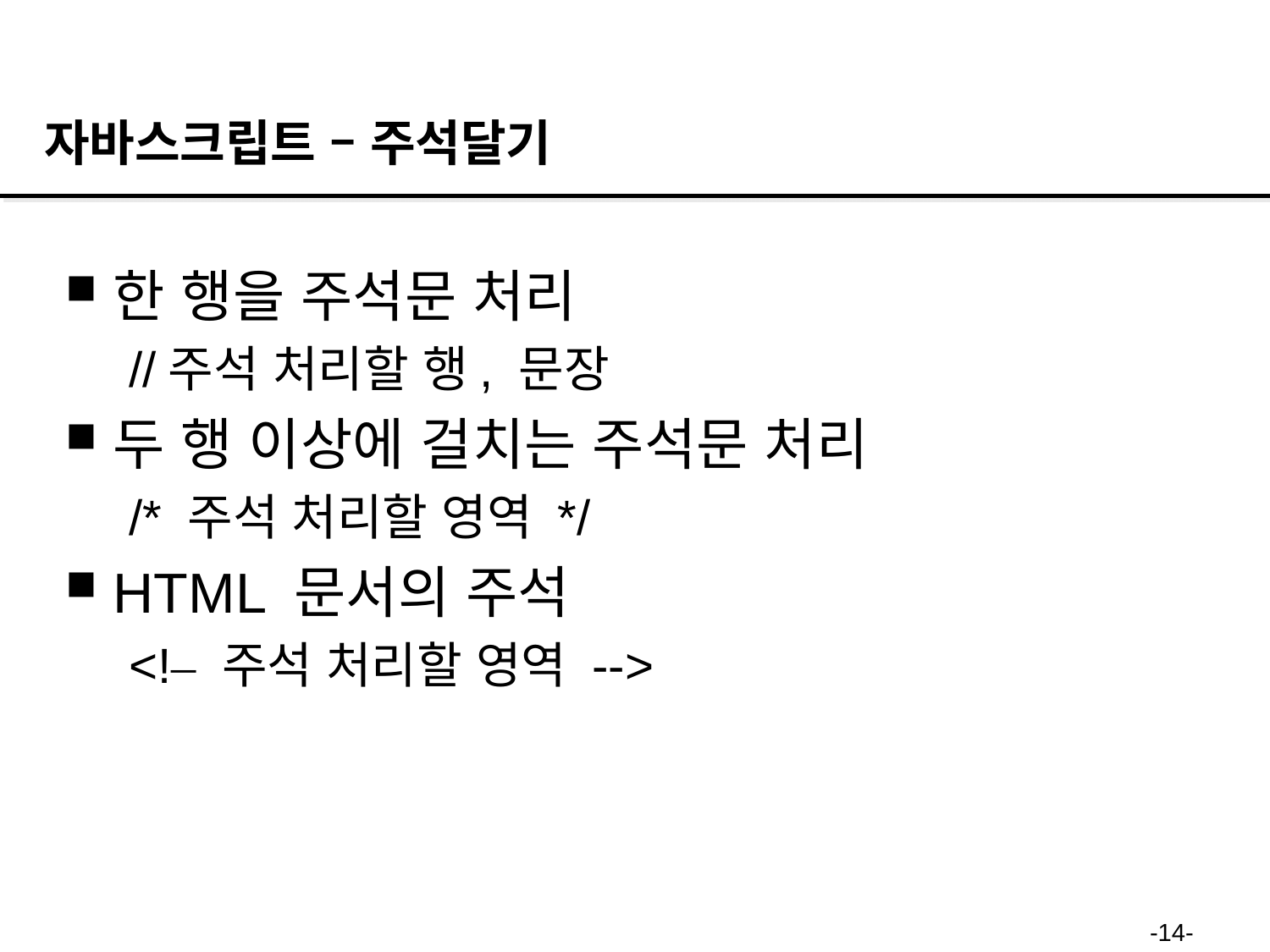

자바스크립트 – 주석달기
한 행을 주석문 처리
//주석 처리할 행, 문장
두 행 이상에 걸치는 주석문 처리
/* 주석 처리할 영역 */
HTML 문서의 주석
<!– 주석 처리할 영역 -->
-14-